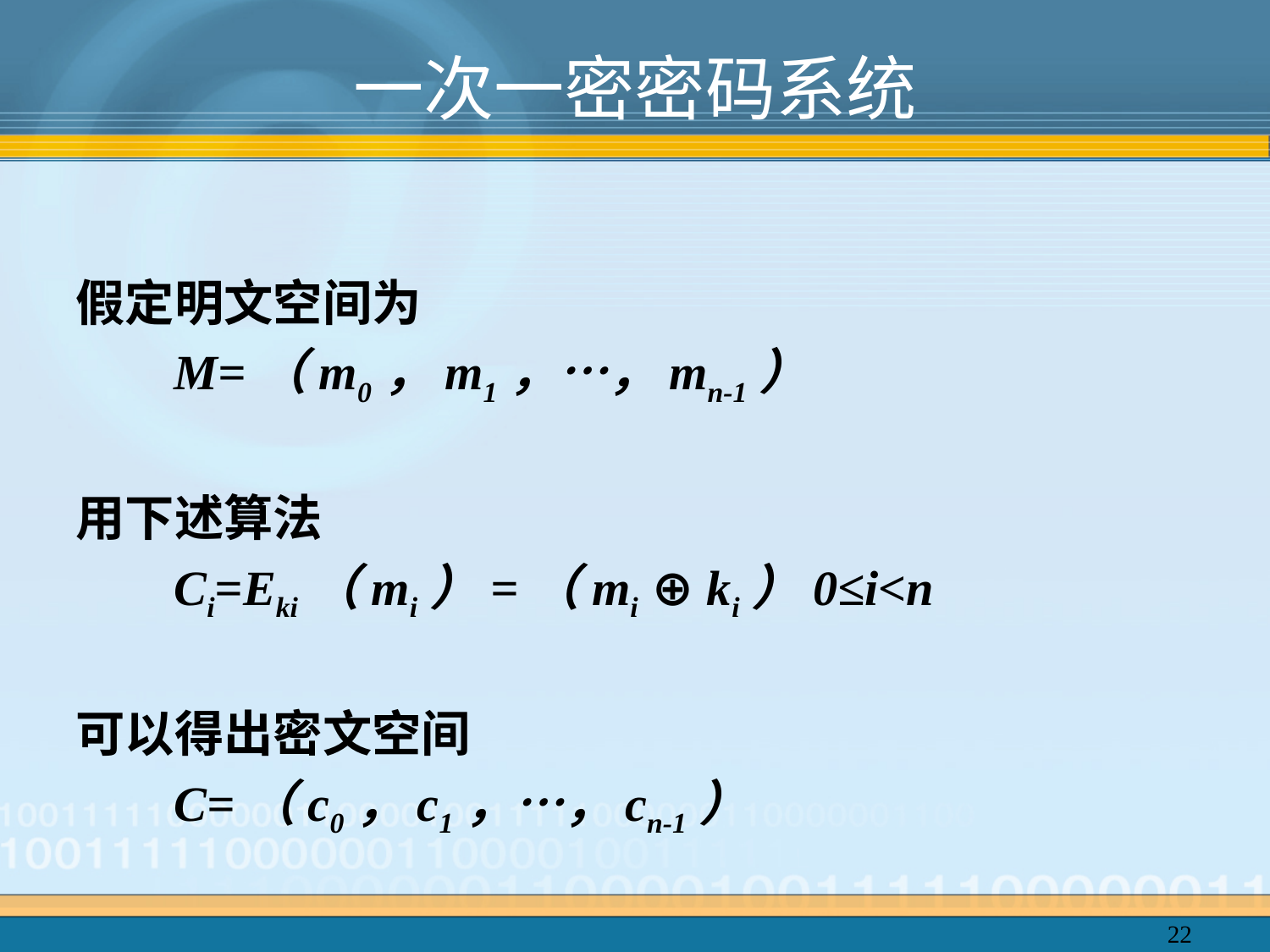

# 一次一密密码系统

假定明文空间为
        M=（m0，m1，…，mn-1）

用下述算法
        Ci=Eki（mi）=（mi ⊕ ki）0≤i<n

可以得出密文空间
        C=（c0，c1，…，cn-1）
22